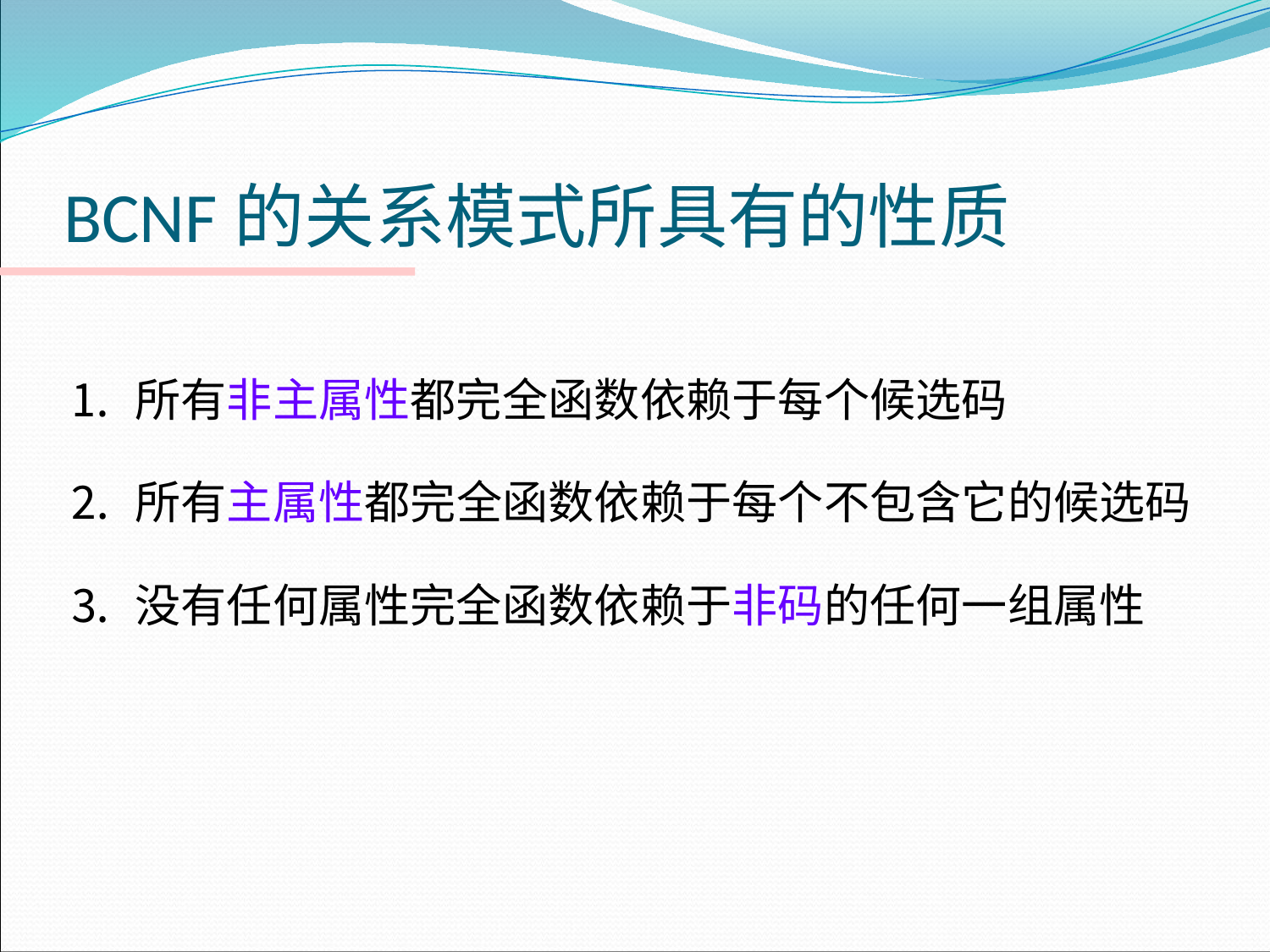

# BCNF的关系模式所具有的性质
⒈ 所有非主属性都完全函数依赖于每个候选码
⒉ 所有主属性都完全函数依赖于每个不包含它的候选码
⒊ 没有任何属性完全函数依赖于非码的任何一组属性

566